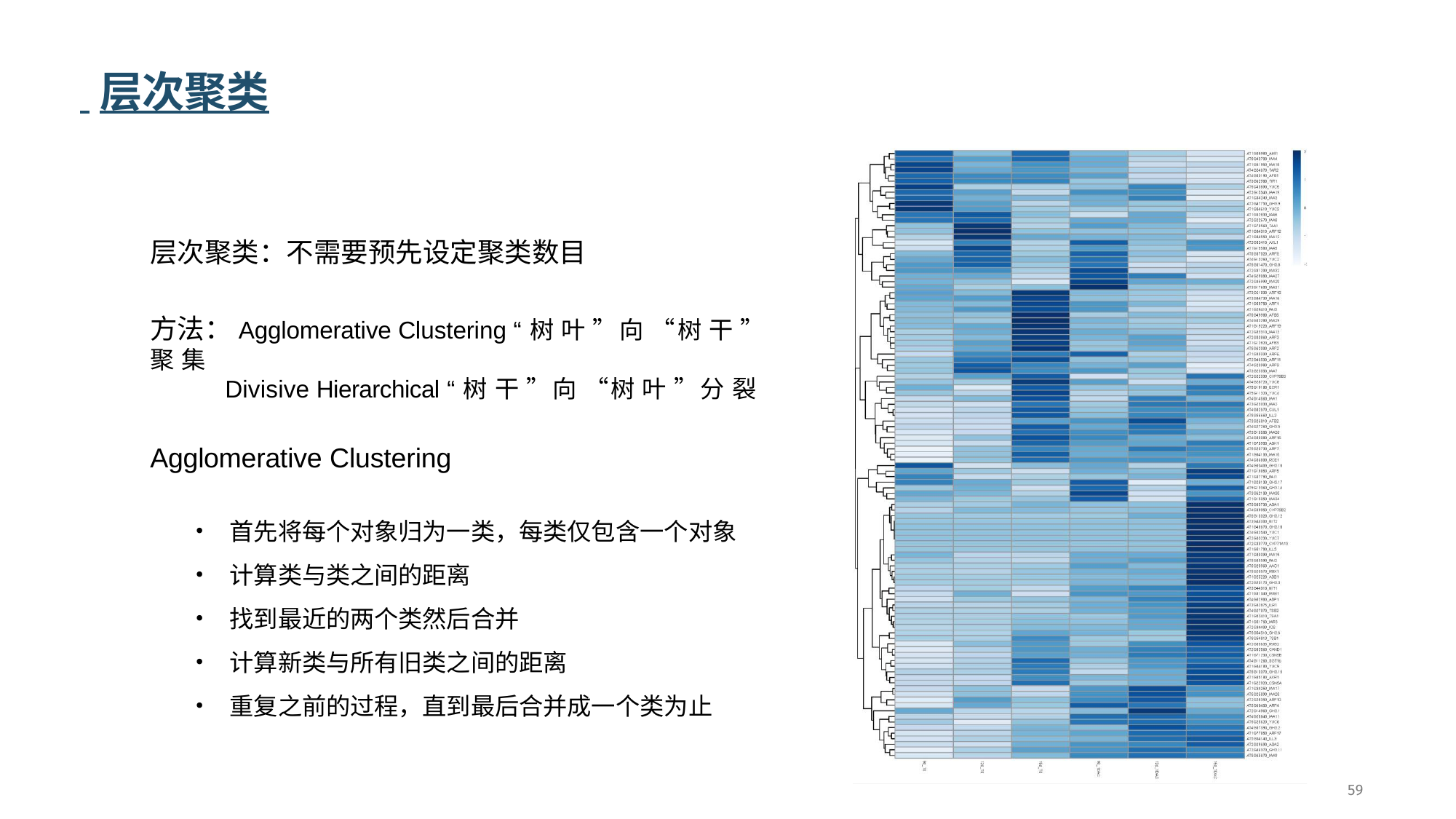

# 层次聚类

层次聚类：不需要预先设定聚类数目

方法：Agglomerative Clustering “树叶”向“树干”聚集
Divisive Hierarchical “树干”向“树叶”分裂

Agglomerative Clustering

首先将每个对象归为一类，每类仅包含一个对象
计算类与类之间的距离
找到最近的两个类然后合并
计算新类与所有旧类之间的距离
重复之前的过程，直到最后合并成一个类为止
59